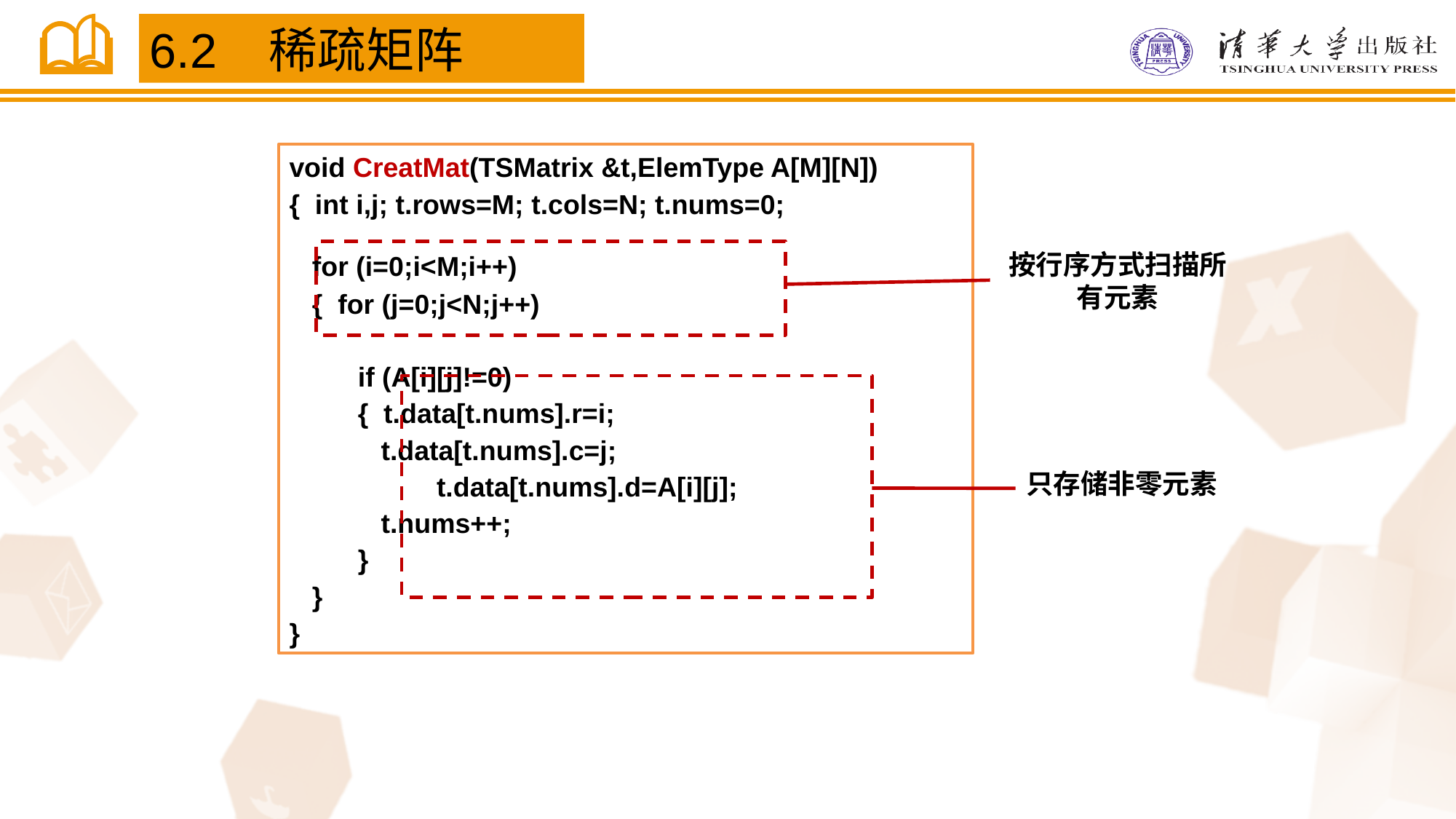

6.2   稀疏矩阵
void CreatMat(TSMatrix &t,ElemType A[M][N])
{  int i,j; t.rows=M; t.cols=N; t.nums=0;
   for (i=0;i<M;i++)
   {  for (j=0;j<N;j++)

         if (A[i][j]!=0)
         {  t.data[t.nums].r=i;
            t.data[t.nums].c=j;
     	     t.data[t.nums].d=A[i][j];
            t.nums++;
         }
   }
}

按行序方式扫描所有元素

只存储非零元素